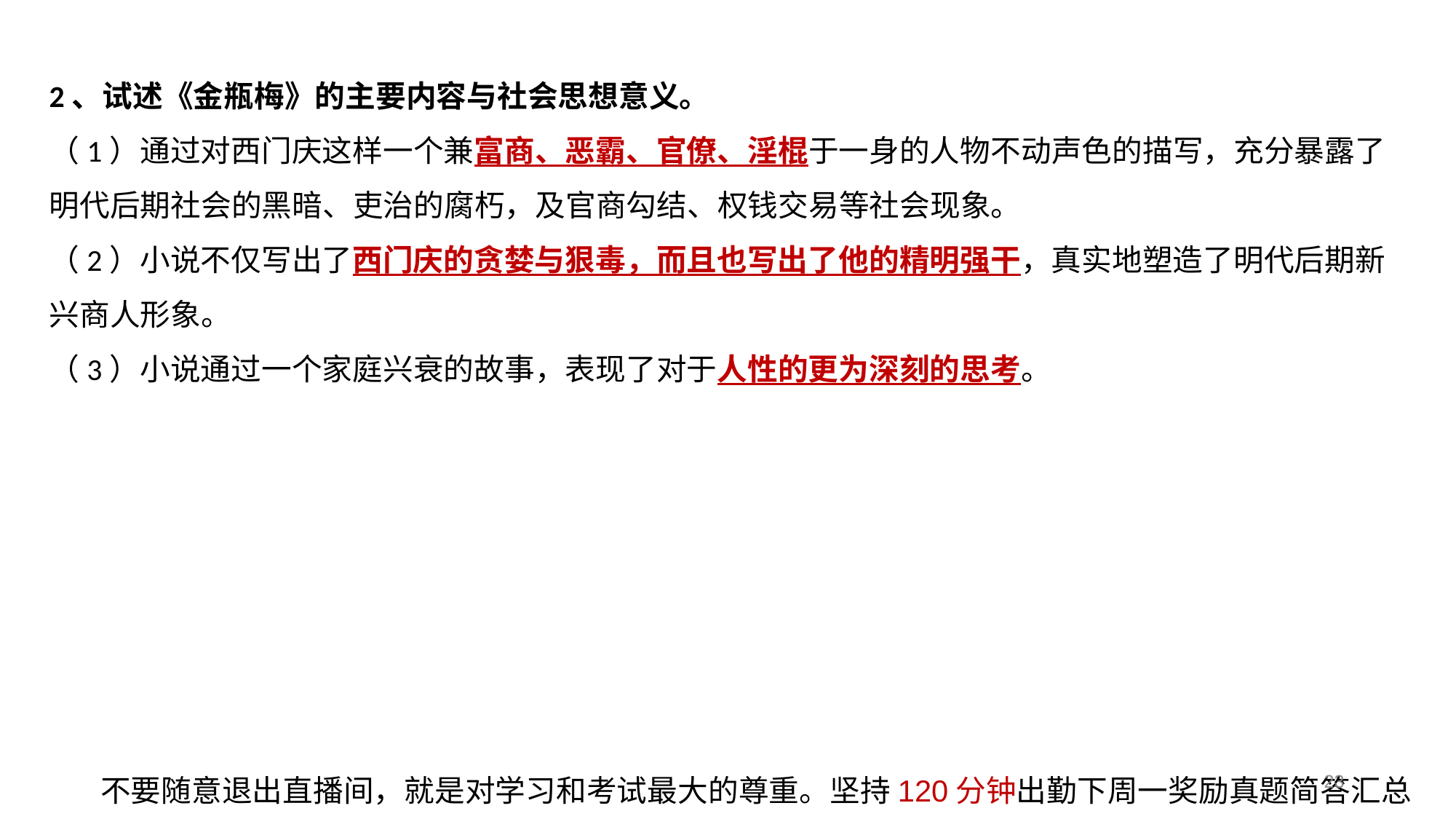

2、试述《金瓶梅》的主要内容与社会思想意义。
（1）通过对西门庆这样一个兼富商、恶霸、官僚、淫棍于一身的人物不动声色的描写，充分暴露了明代后期社会的黑暗、吏治的腐朽，及官商勾结、权钱交易等社会现象。
（2）小说不仅写出了西门庆的贪婪与狠毒，而且也写出了他的精明强干，真实地塑造了明代后期新兴商人形象。
（3）小说通过一个家庭兴衰的故事，表现了对于人性的更为深刻的思考。
23